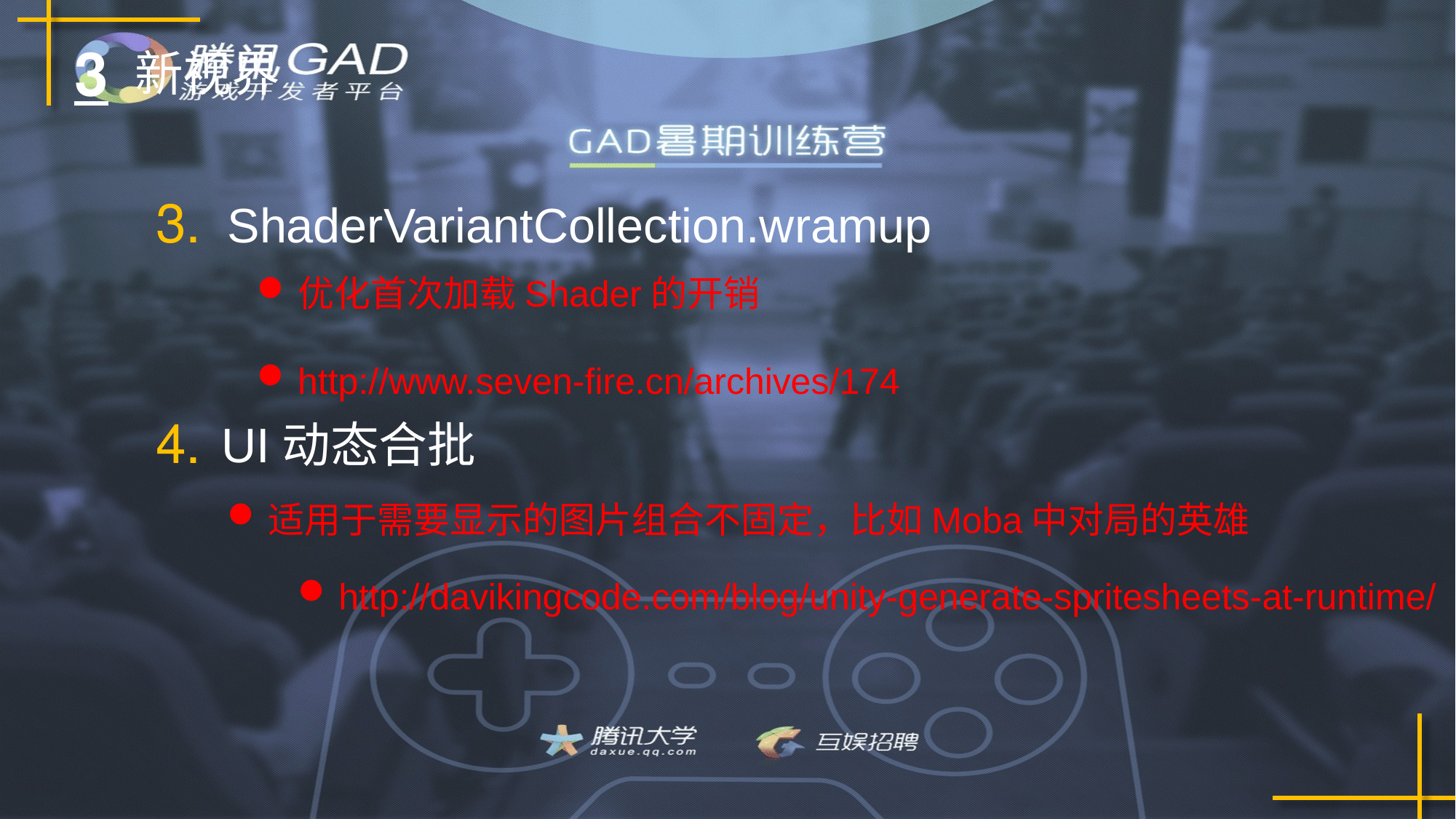

3
新视界
3.
ShaderVariantCollection.wramup
优化首次加载Shader的开销

http://www.seven-fire.cn/archives/174
4.
UI动态合批
适用于需要显示的图片组合不固定，比如Moba中对局的英雄
http://davikingcode.com/blog/unity-generate-spritesheets-at-runtime/